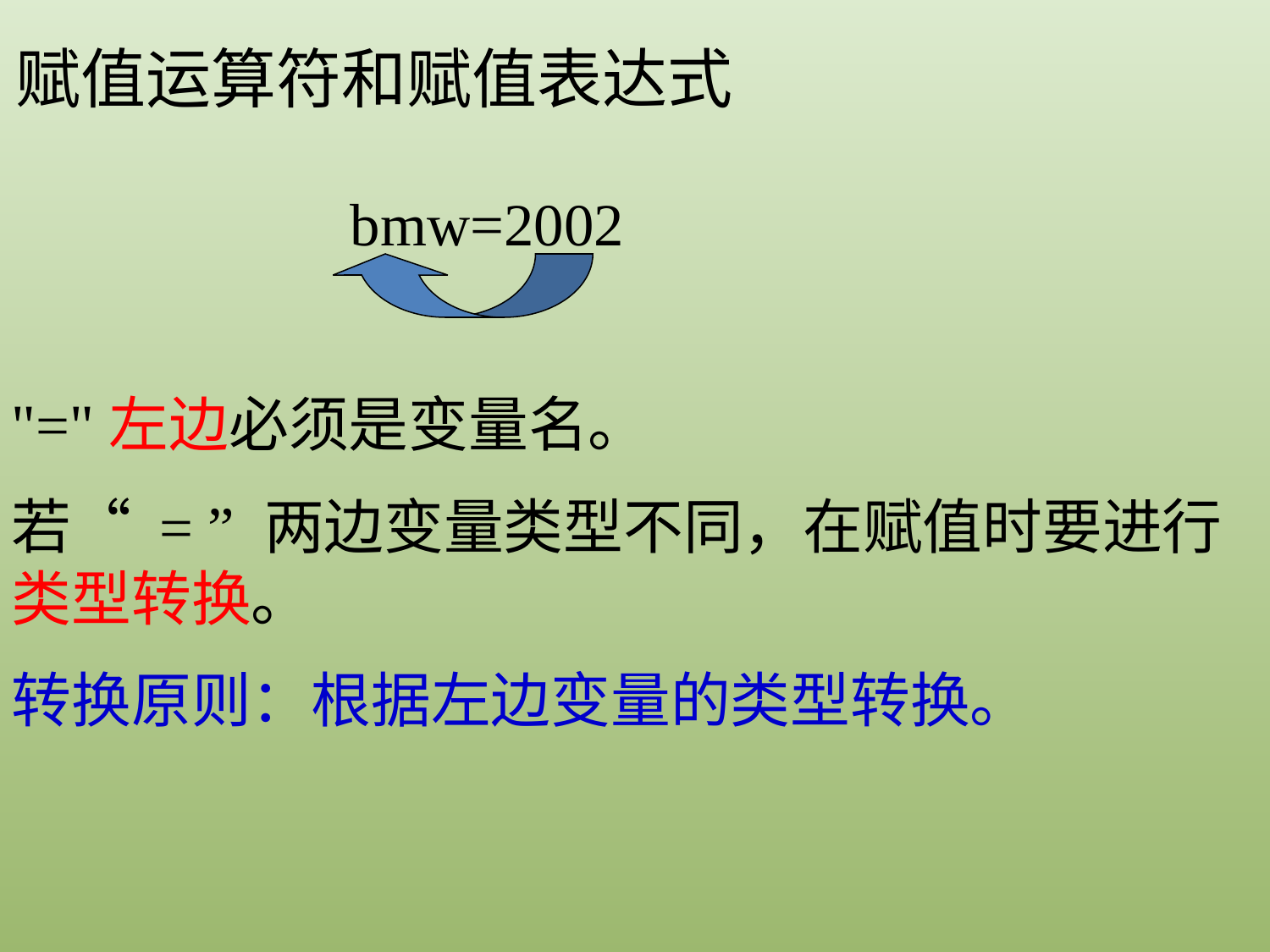

赋值运算符和赋值表达式
bmw=2002

"="左边必须是变量名。
若“ = ” 两边变量类型不同，在赋值时要进行类型转换。
转换原则：根据左边变量的类型转换。
55